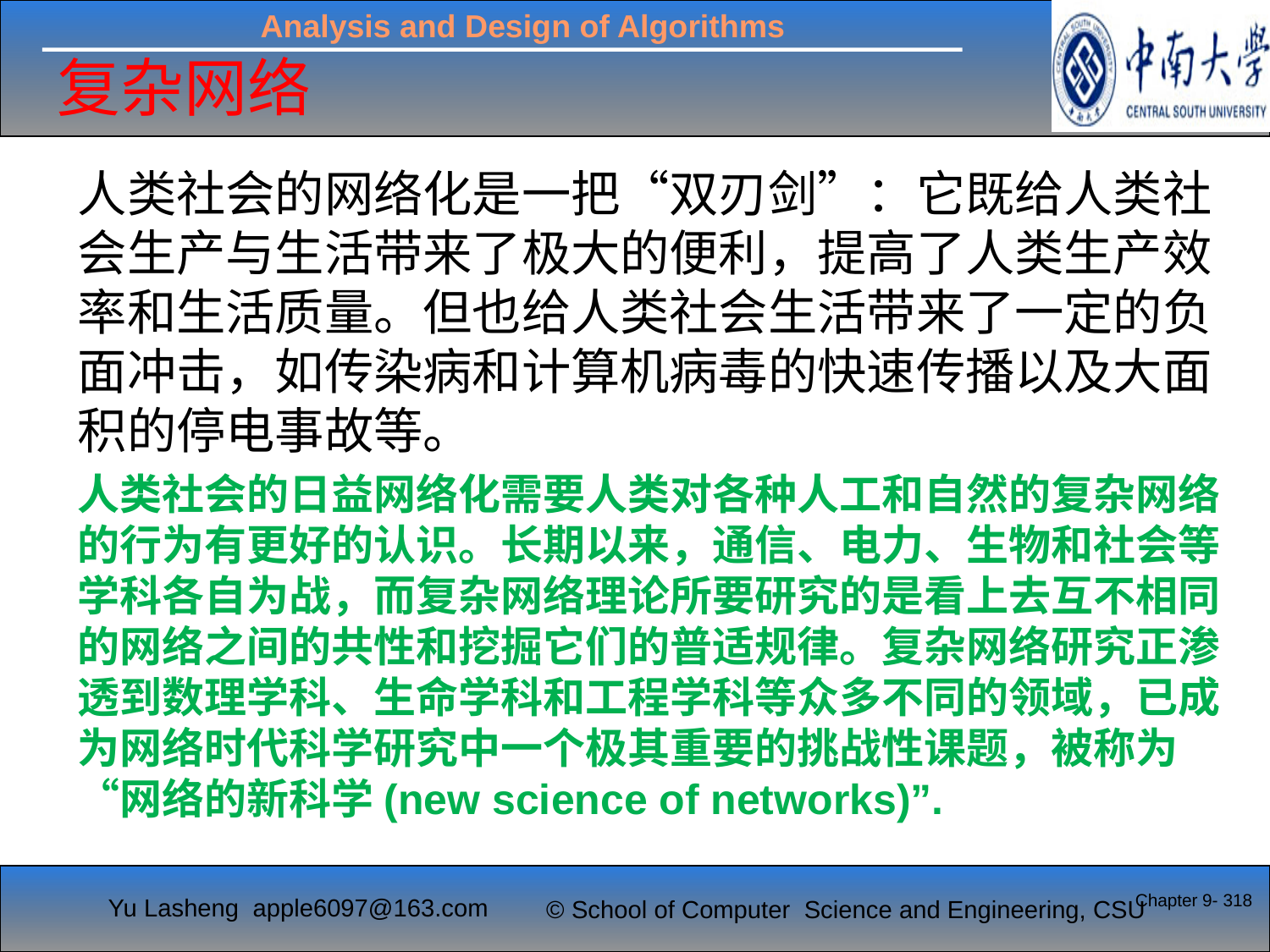

复杂网络
人类社会的网络化是一把“双刃剑”：它既给人类社会生产与生活带来了极大的便利，提高了人类生产效率和生活质量。但也给人类社会生活带来了一定的负面冲击，如传染病和计算机病毒的快速传播以及大面积的停电事故等。
人类社会的日益网络化需要人类对各种人工和自然的复杂网络的行为有更好的认识。长期以来，通信、电力、生物和社会等学科各自为战，而复杂网络理论所要研究的是看上去互不相同的网络之间的共性和挖掘它们的普适规律。复杂网络研究正渗透到数理学科、生命学科和工程学科等众多不同的领域，已成为网络时代科学研究中一个极其重要的挑战性课题，被称为“网络的新科学(new science of networks)”.
Chapter 9- 318